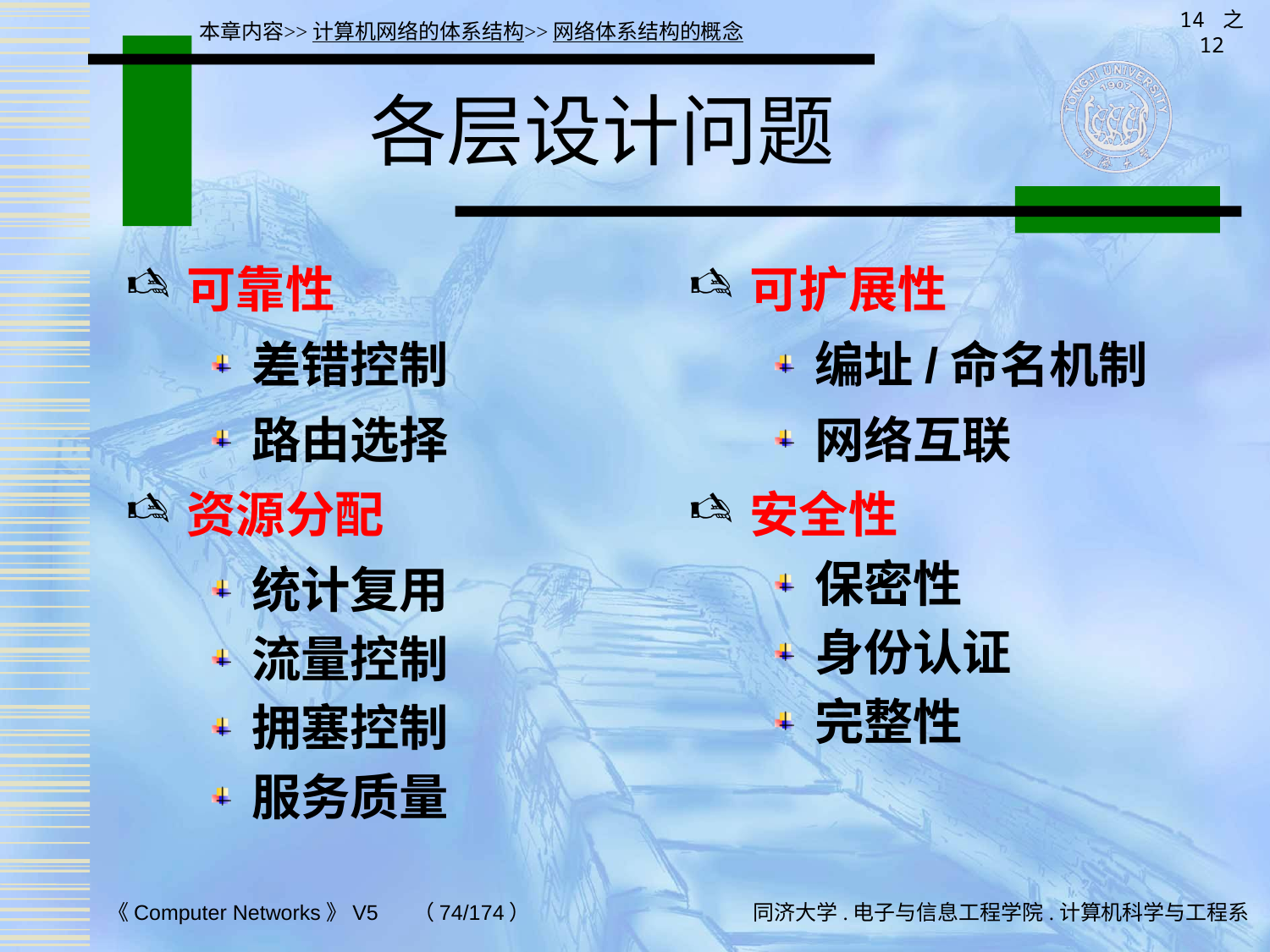

14 之 12
本章内容>>计算机网络的体系结构>>网络体系结构的概念
# 各层设计问题
可靠性
差错控制
路由选择
资源分配
统计复用
流量控制
拥塞控制
服务质量
可扩展性
编址/命名机制
网络互联
安全性
保密性
身份认证
完整性